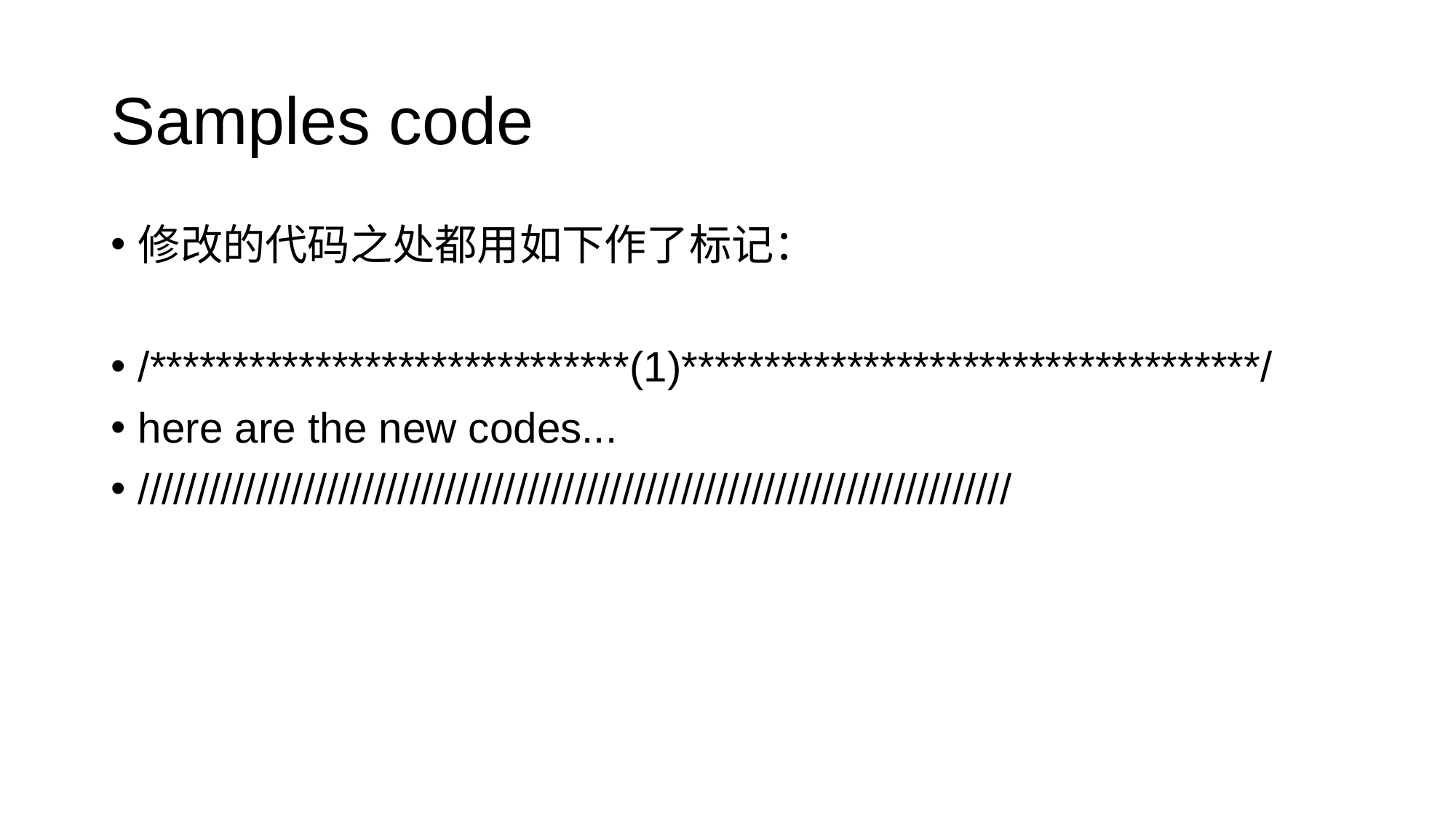

# Samples code
修改的代码之处都用如下作了标记：

/*****************************(1)***********************************/
here are the new codes...
//////////////////////////////////////////////////////////////////////////